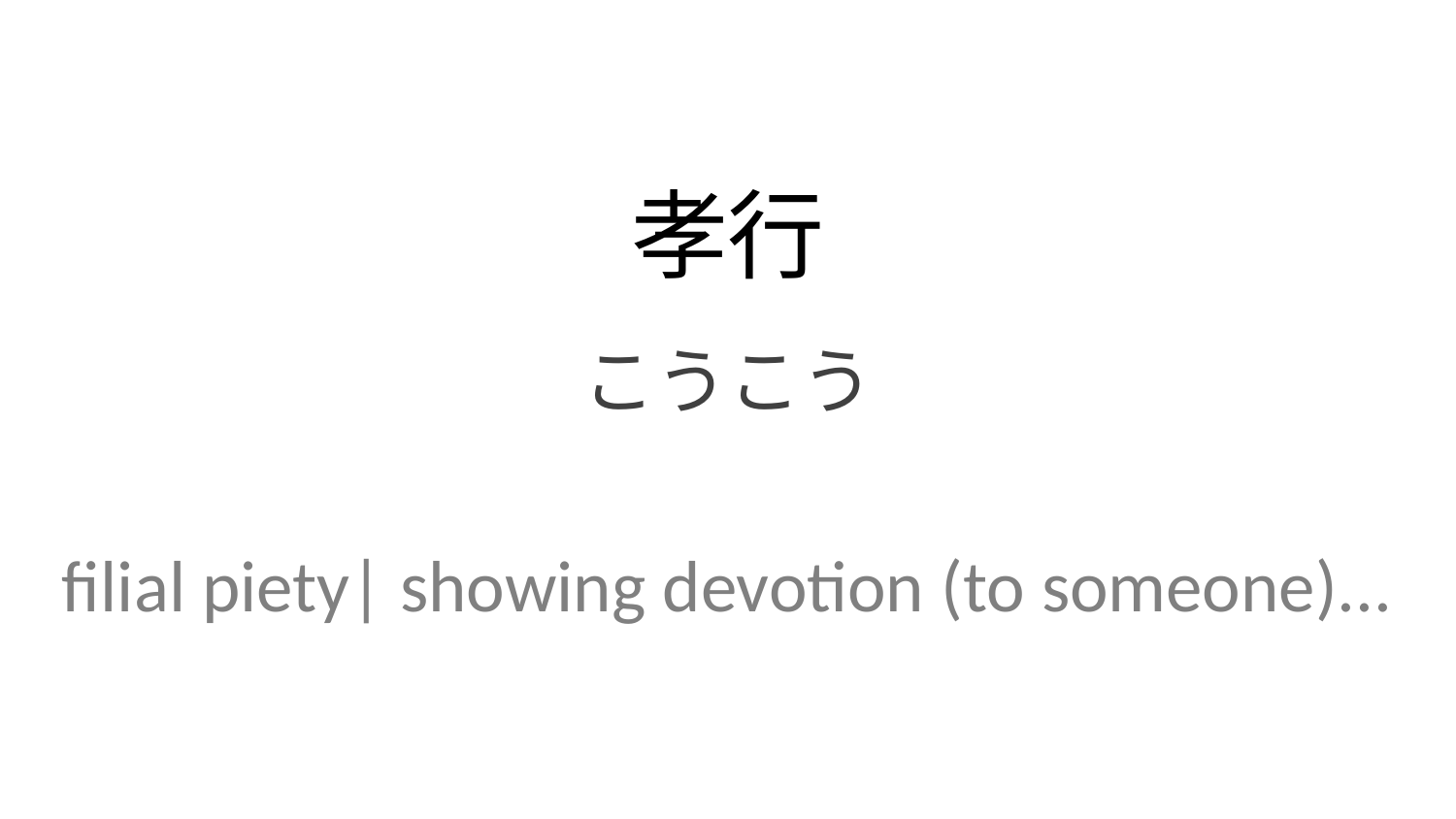

孝行

こうこう
filial piety| showing devotion (to someone)...